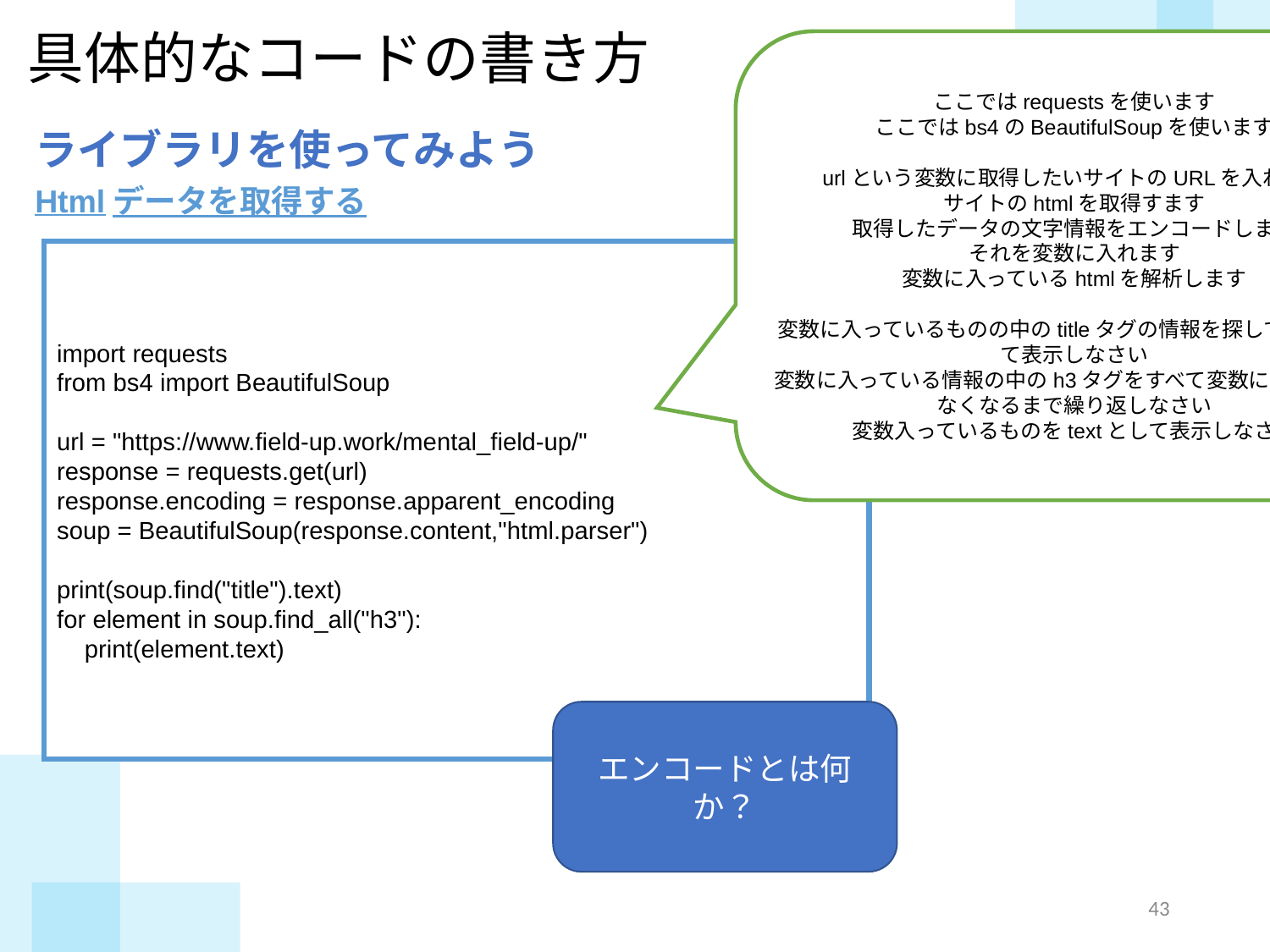

具体的なコードの書き方
ここではrequestsを使います
ここではbs4のBeautifulSoupを使います

urlという変数に取得したいサイトのURLを入れます
サイトのhtmlを取得すます
取得したデータの文字情報をエンコードします
それを変数に入れます
変数に入っているhtmlを解析します

変数に入っているものの中のtitleタグの情報を探してtextとして表示しなさい
変数に入っている情報の中のh3タグをすべて変数に入れ続け、なくなるまで繰り返しなさい
変数入っているものをtextとして表示しなさい
ライブラリを使ってみよう
Htmlデータを取得する
import requests
from bs4 import BeautifulSoup

url = "https://www.field-up.work/mental_field-up/"
response = requests.get(url)
response.encoding = response.apparent_encoding
soup = BeautifulSoup(response.content,"html.parser")

print(soup.find("title").text)
for element in soup.find_all("h3"):
    print(element.text)
エンコードとは何か？
43